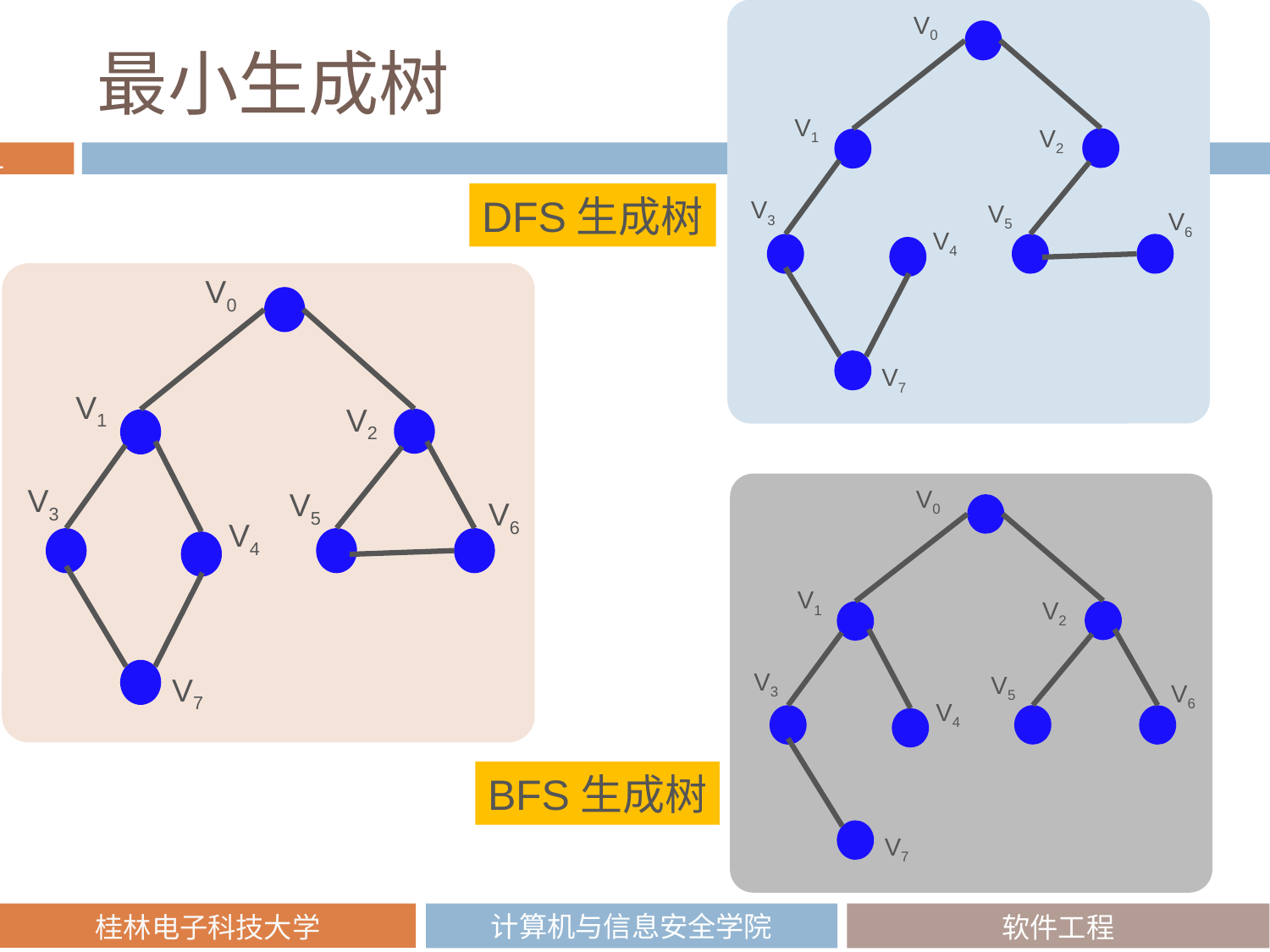

V0

V1
V2

V3
V5
V6
V4

V7
# 最小生成树
DFS生成树

V0

V1
V2

V0

V1
V2

V3
V5
V6
V4

V7
V3
V5
V6
V4

V7
BFS生成树